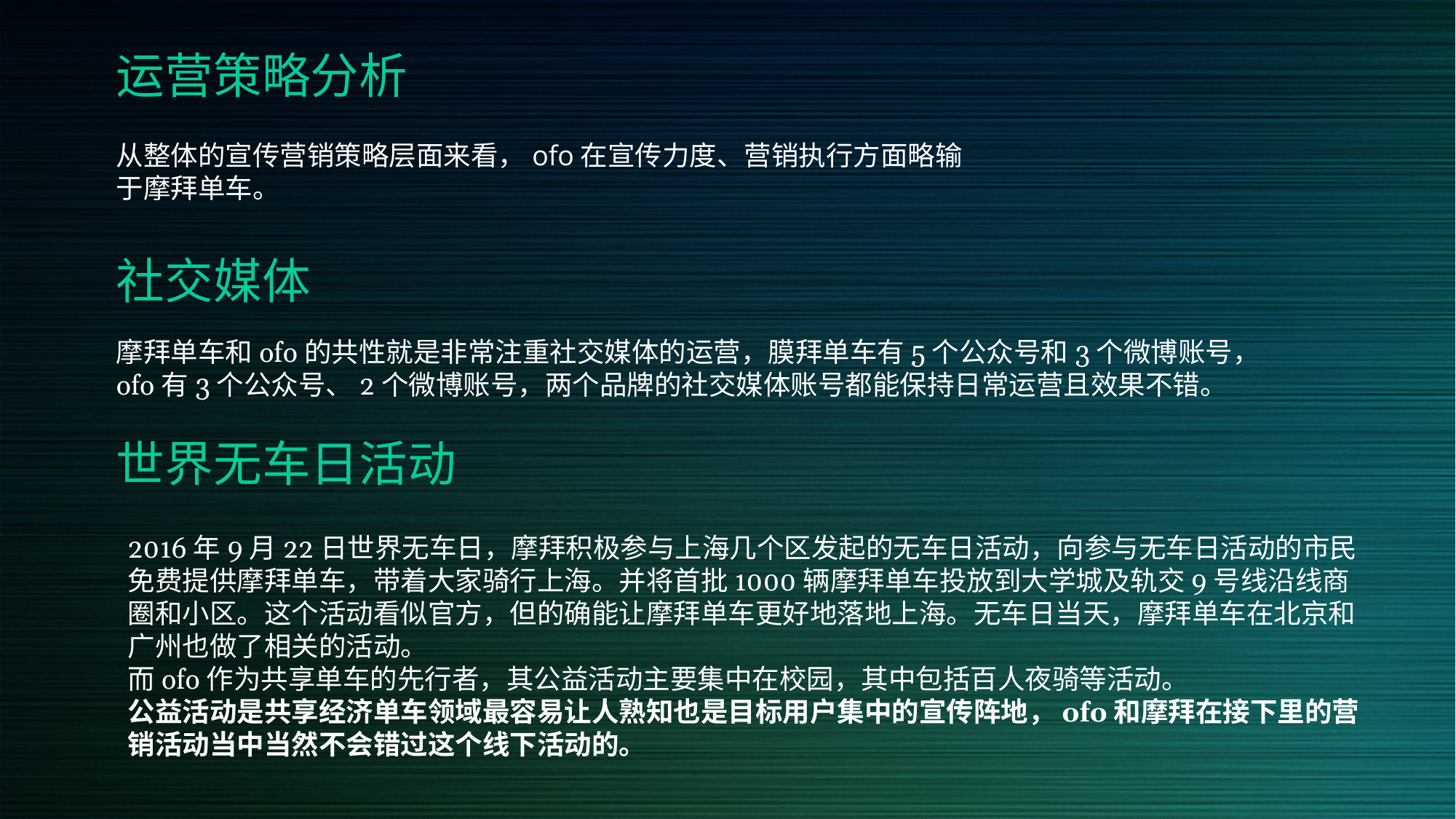

运营策略分析
从整体的宣传营销策略层面来看，ofo在宣传力度、营销执行方面略输于摩拜单车。
社交媒体
摩拜单车和ofo的共性就是非常注重社交媒体的运营，膜拜单车有5个公众号和3个微博账号，ofo有3个公众号、2个微博账号，两个品牌的社交媒体账号都能保持日常运营且效果不错。
世界无车日活动
2016年9月22日世界无车日，摩拜积极参与上海几个区发起的无车日活动，向参与无车日活动的市民免费提供摩拜单车，带着大家骑行上海。并将首批1000辆摩拜单车投放到大学城及轨交9号线沿线商圈和小区。这个活动看似官方，但的确能让摩拜单车更好地落地上海。无车日当天，摩拜单车在北京和广州也做了相关的活动。
而ofo作为共享单车的先行者，其公益活动主要集中在校园，其中包括百人夜骑等活动。
公益活动是共享经济单车领域最容易让人熟知也是目标用户集中的宣传阵地，ofo和摩拜在接下里的营销活动当中当然不会错过这个线下活动的。